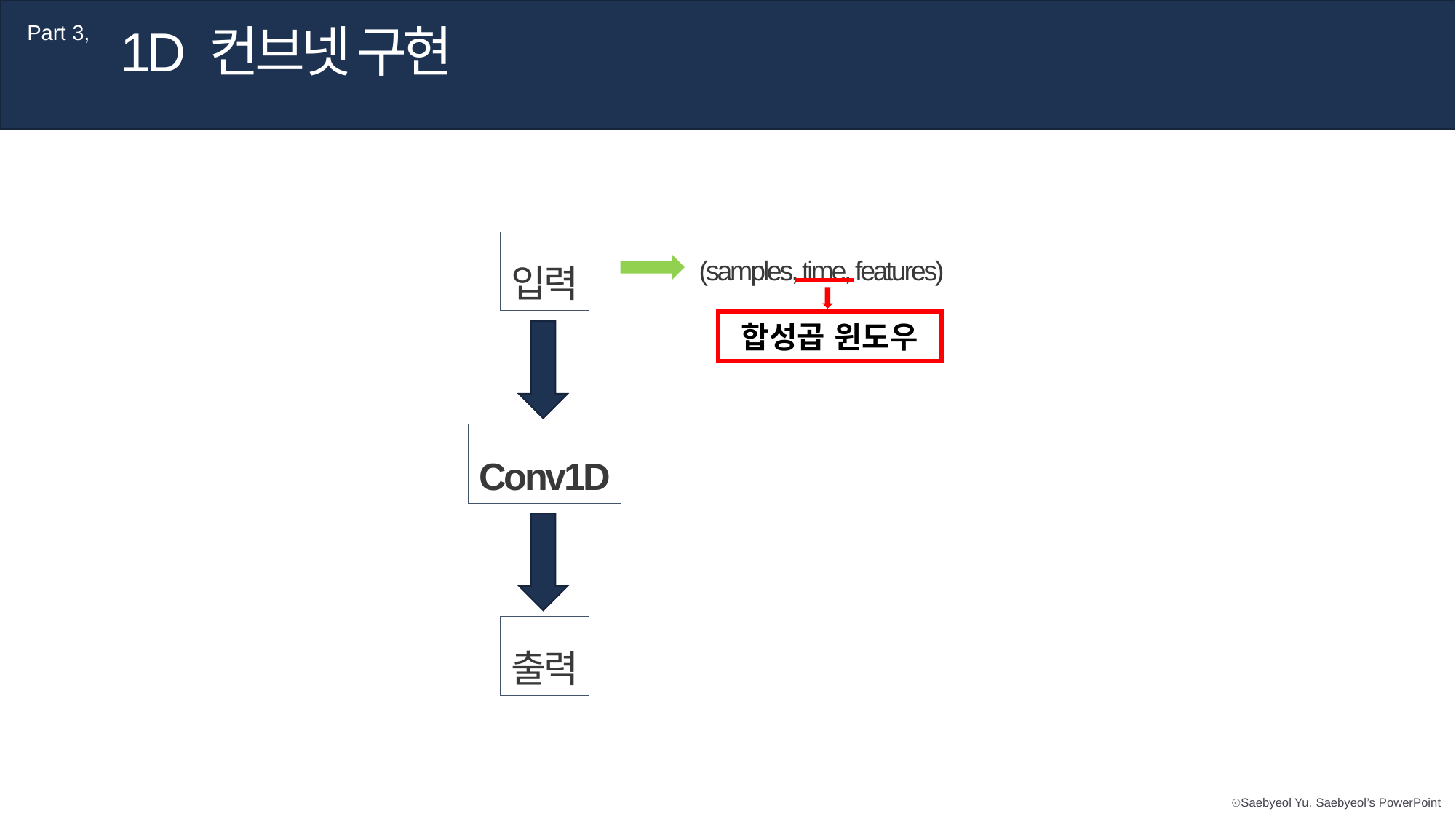

1D 컨브넷 구현
Part 3,
입력

Conv1D

출력
(samples, time, features)

합성곱 윈도우